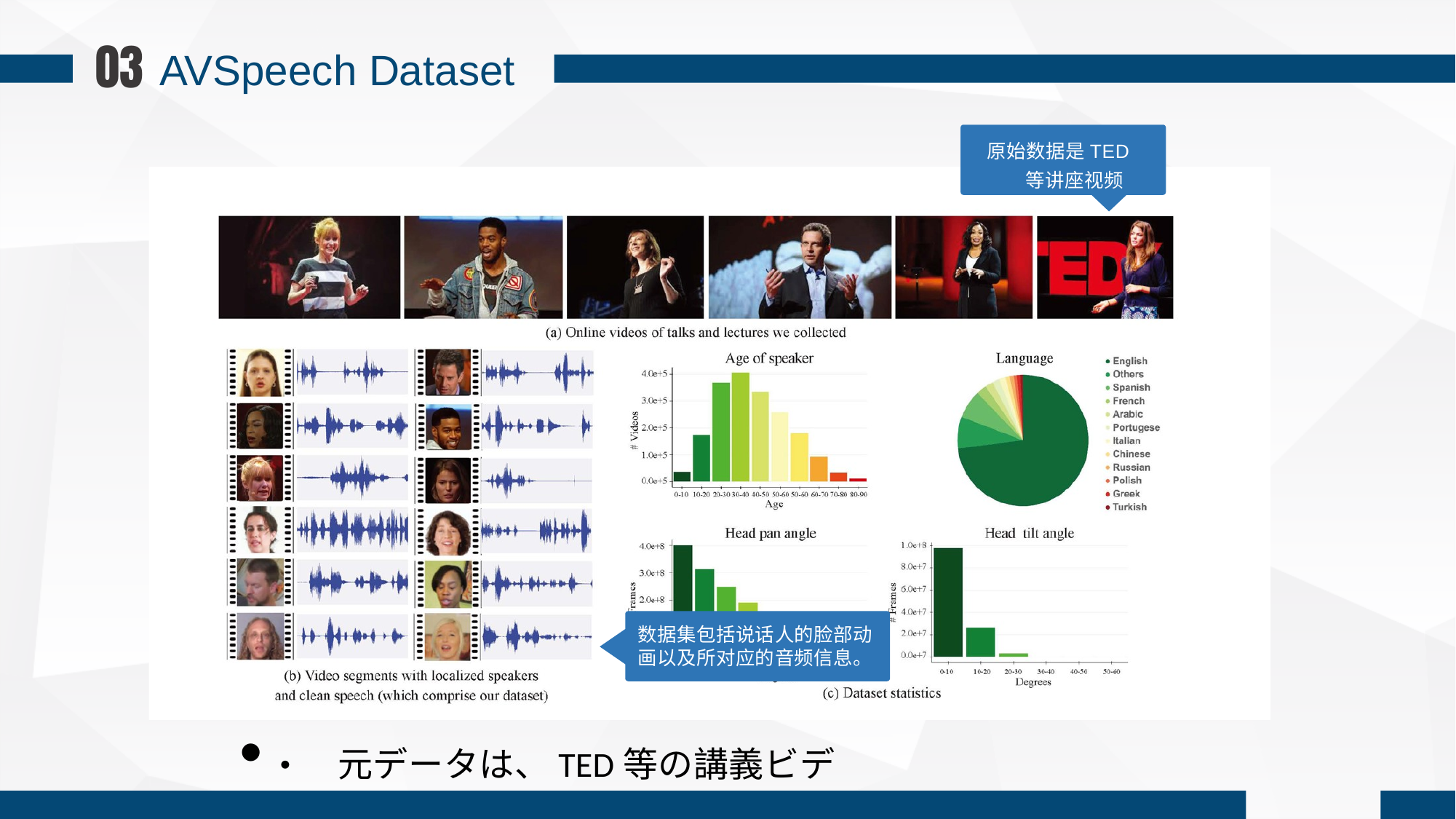

03
AVSpeech Dataset

原始数据是TED等讲座视频

•	音声 + 顔画像
•	3秒～10秒
• データ長 2000時間
• 生成はすべて自動化
• 元データは、TED等の講義ビデ

数据集包括说话人的脸部动画以及所对应的音频信息。